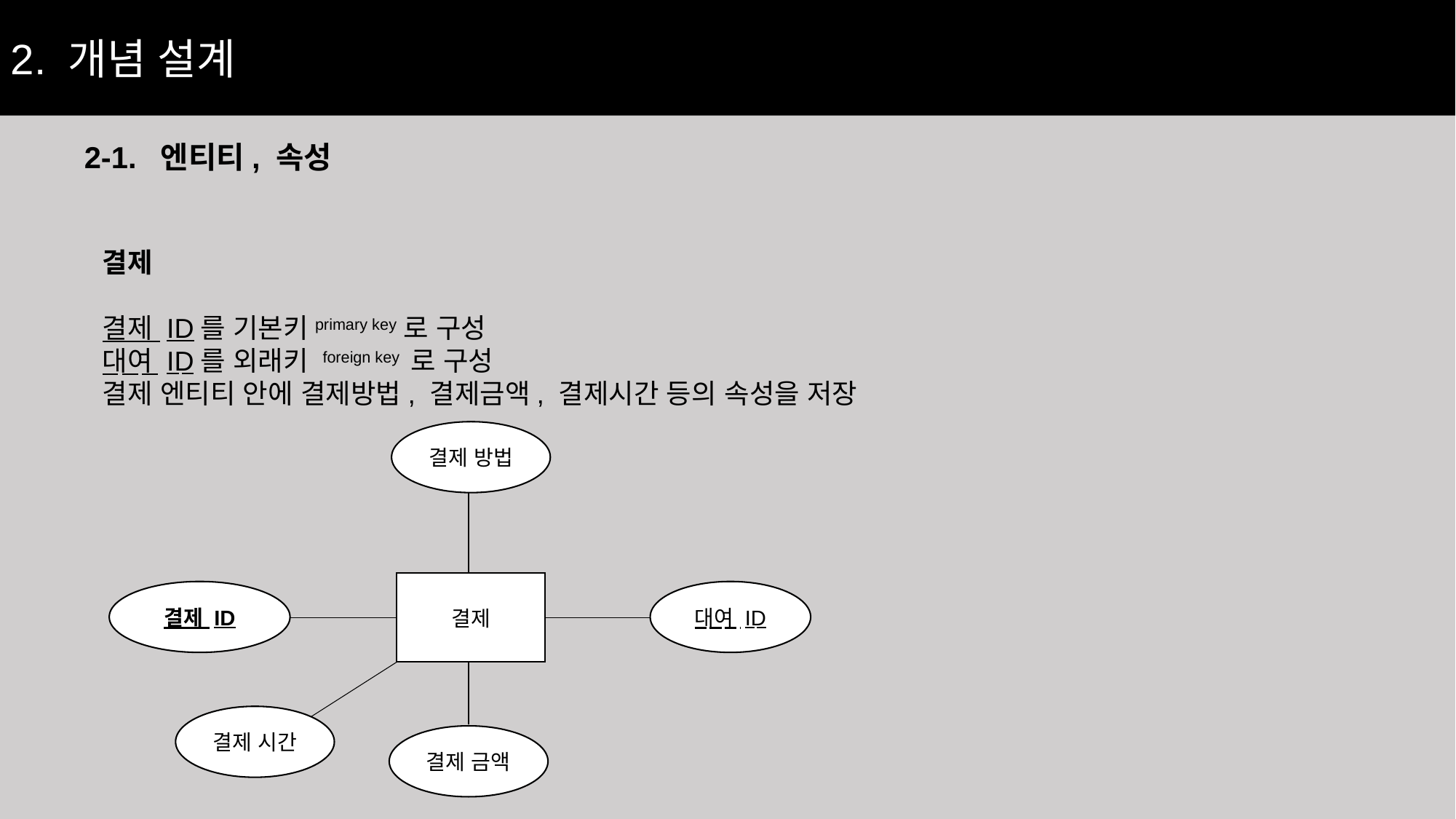

2. 개념 설계
2-1.  엔티티, 속성
결제

결제 ID를 기본키primary key로 구성
대여 ID를 외래키 foreign key 로 구성
결제 엔티티 안에 결제방법, 결제금액, 결제시간 등의 속성을 저장
결제 방법
결제
결제 ID
대여 ID
결제 시간
결제 금액
14